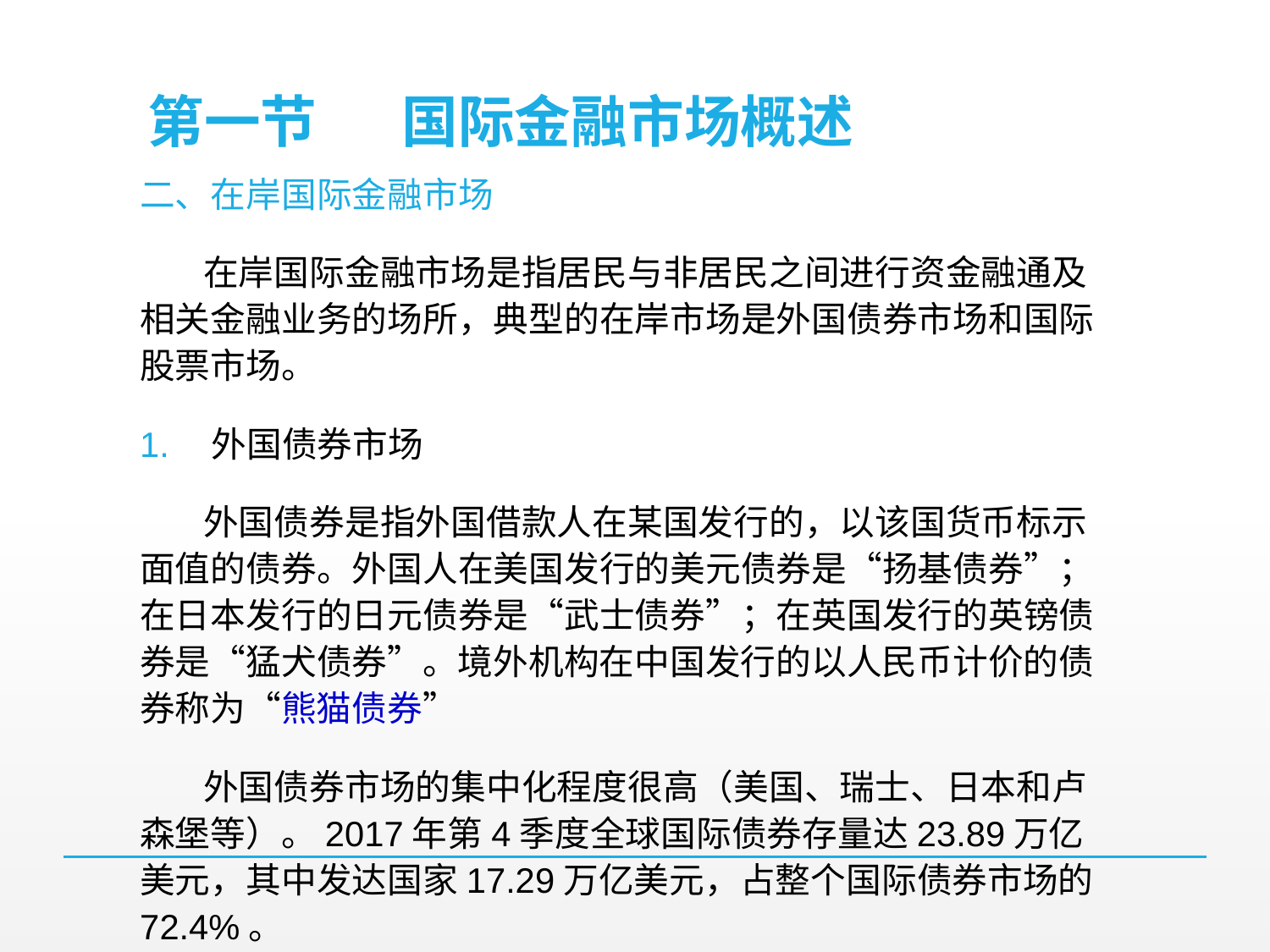

# 第一节	国际金融市场概述
二、在岸国际金融市场
在岸国际金融市场是指居民与非居民之间进行资金融通及相关金融业务的场所，典型的在岸市场是外国债券市场和国际股票市场。
外国债券市场
外国债券是指外国借款人在某国发行的，以该国货币标示面值的债券。外国人在美国发行的美元债券是“扬基债券”；在日本发行的日元债券是“武士债券”；在英国发行的英镑债券是“猛犬债券”。境外机构在中国发行的以人民币计价的债券称为“熊猫债券”
外国债券市场的集中化程度很高（美国、瑞士、日本和卢森堡等）。2017年第4季度全球国际债券存量达23.89万亿美元，其中发达国家17.29万亿美元，占整个国际债券市场的72.4%。